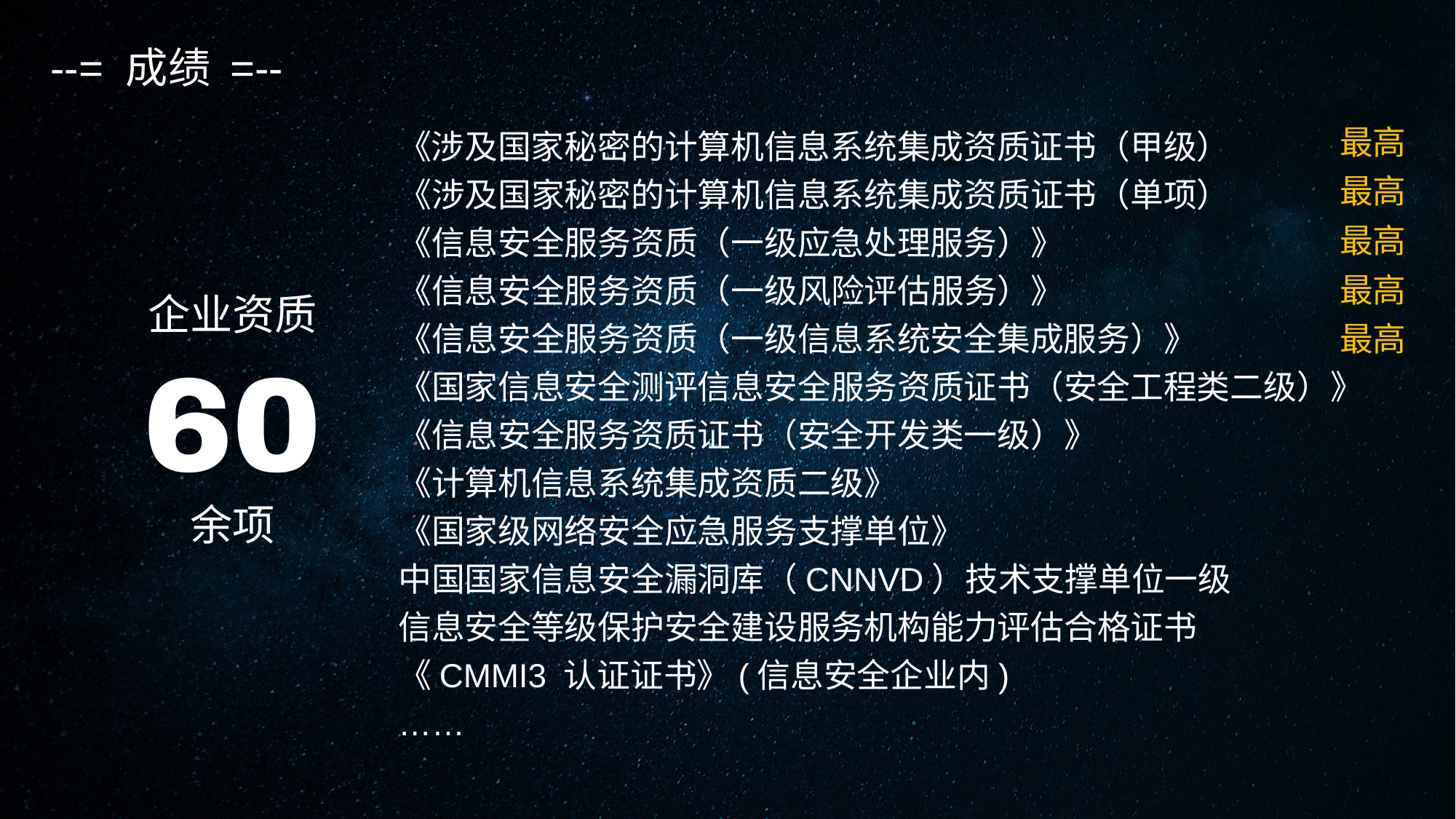

--= 成绩 =--
《涉及国家秘密的计算机信息系统集成资质证书（甲级）
《涉及国家秘密的计算机信息系统集成资质证书（单项）
《信息安全服务资质（一级应急处理服务）》
《信息安全服务资质（一级风险评估服务）》
《信息安全服务资质（一级信息系统安全集成服务）》
《国家信息安全测评信息安全服务资质证书（安全工程类二级）》
《信息安全服务资质证书（安全开发类一级）》
《计算机信息系统集成资质二级》
《国家级网络安全应急服务支撑单位》
中国国家信息安全漏洞库（CNNVD）技术支撑单位一级
信息安全等级保护安全建设服务机构能力评估合格证书
《CMMI3 认证证书》(信息安全企业内)
……
最高
最高
最高
最高
企业资质
60
余项
最高